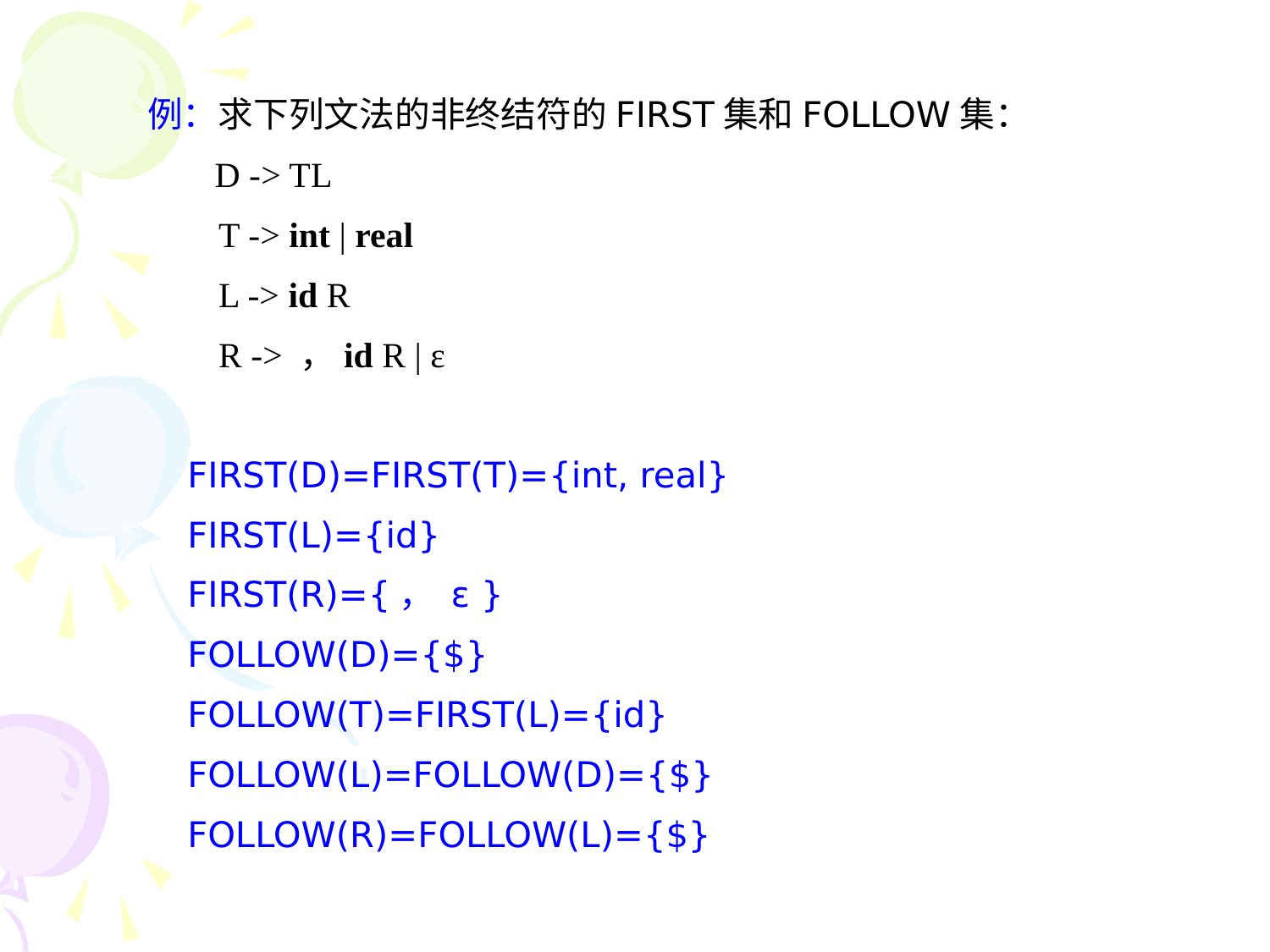

例：求下列文法的非终结符的FIRST集和FOLLOW集：
      D -> TL
        T -> int | real
        L -> id R
        R -> ，id R | ε
FIRST(D)=FIRST(T)={int, real}
FIRST(L)={id}
FIRST(R)={， ε }
FOLLOW(D)={$}
FOLLOW(T)=FIRST(L)={id}
FOLLOW(L)=FOLLOW(D)={$}
FOLLOW(R)=FOLLOW(L)={$}
85